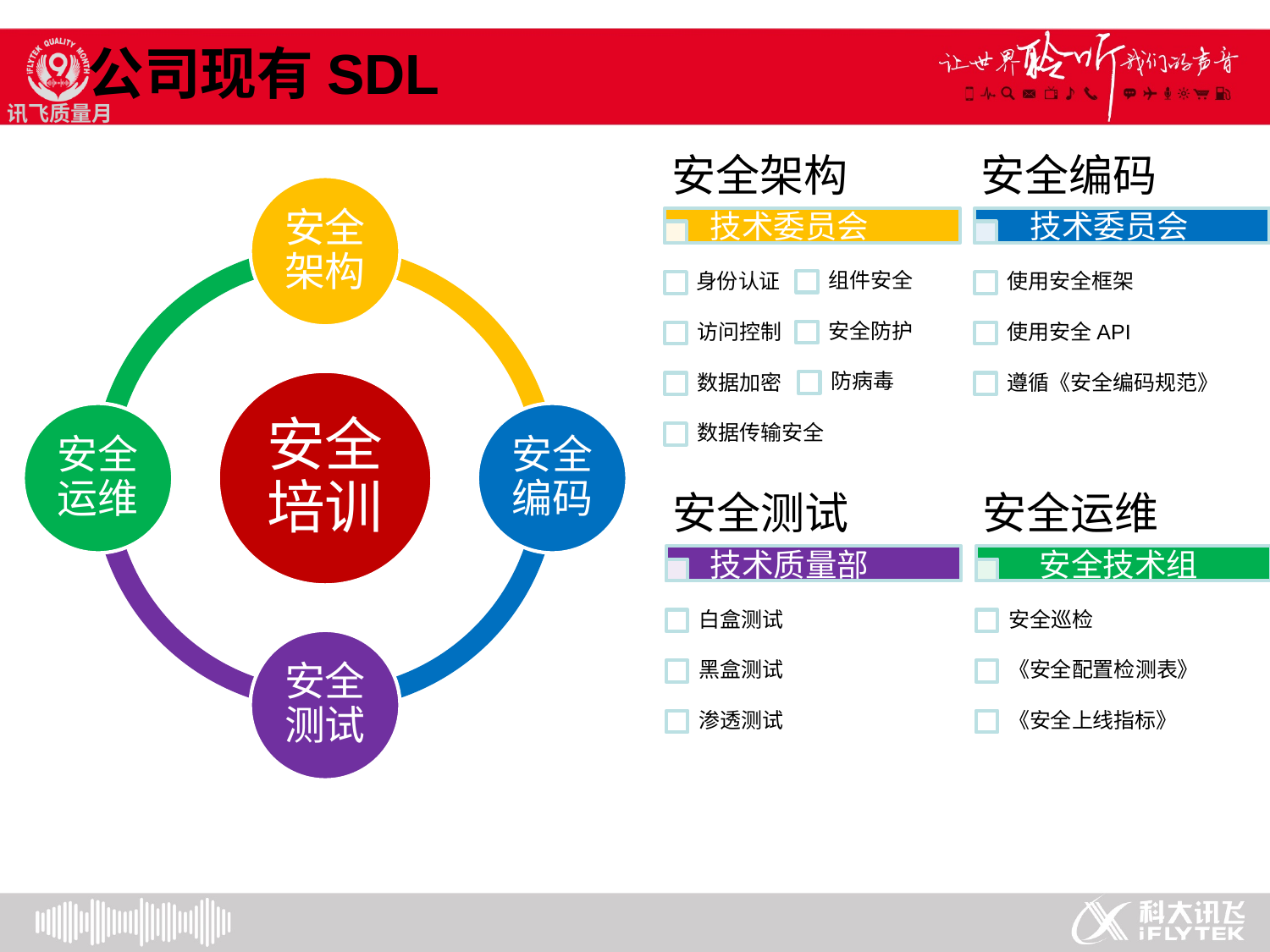

公司现有SDL
安全架构
身份认证
访问控制
数据加密
数据传输安全
组件安全
安全防护
防病毒
安全编码
使用安全框架
使用安全API
遵循《安全编码规范》
#
安全培训
安全架构
安全编码
安全测试
安全运维
技术委员会
技术委员会

安全测试
白盒测试
黑盒测试
渗透测试
安全运维
安全巡检
《安全配置检测表》
《安全上线指标》
技术质量部
安全技术组